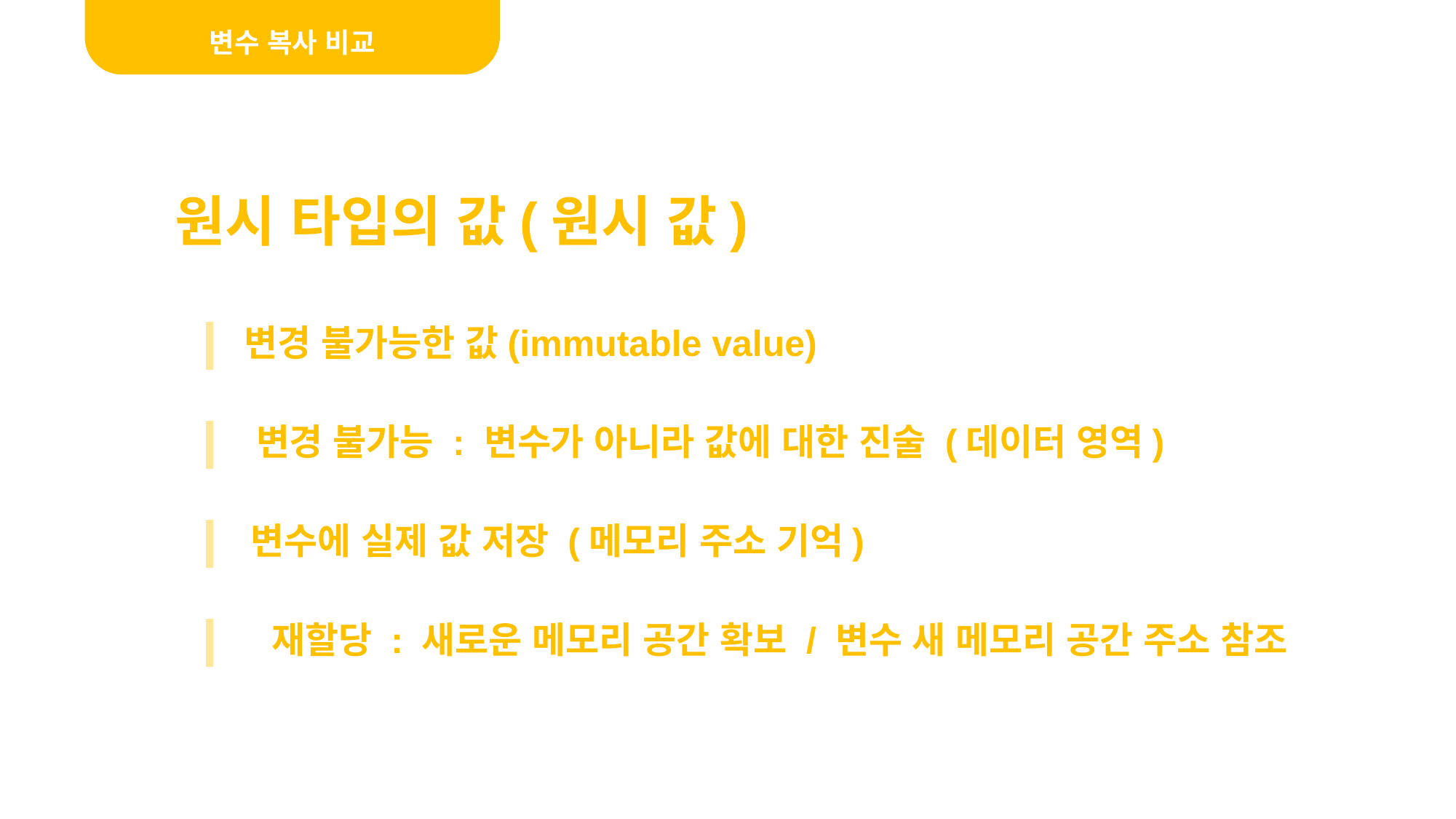

변수 복사 비교
원시 타입의 값(원시 값)
변경 불가능한 값(immutable value)
변경 불가능 : 변수가 아니라 값에 대한 진술 (데이터 영역)
변수에 실제 값 저장 (메모리 주소 기억)
재할당 : 새로운 메모리 공간 확보 / 변수 새 메모리 공간 주소 참조